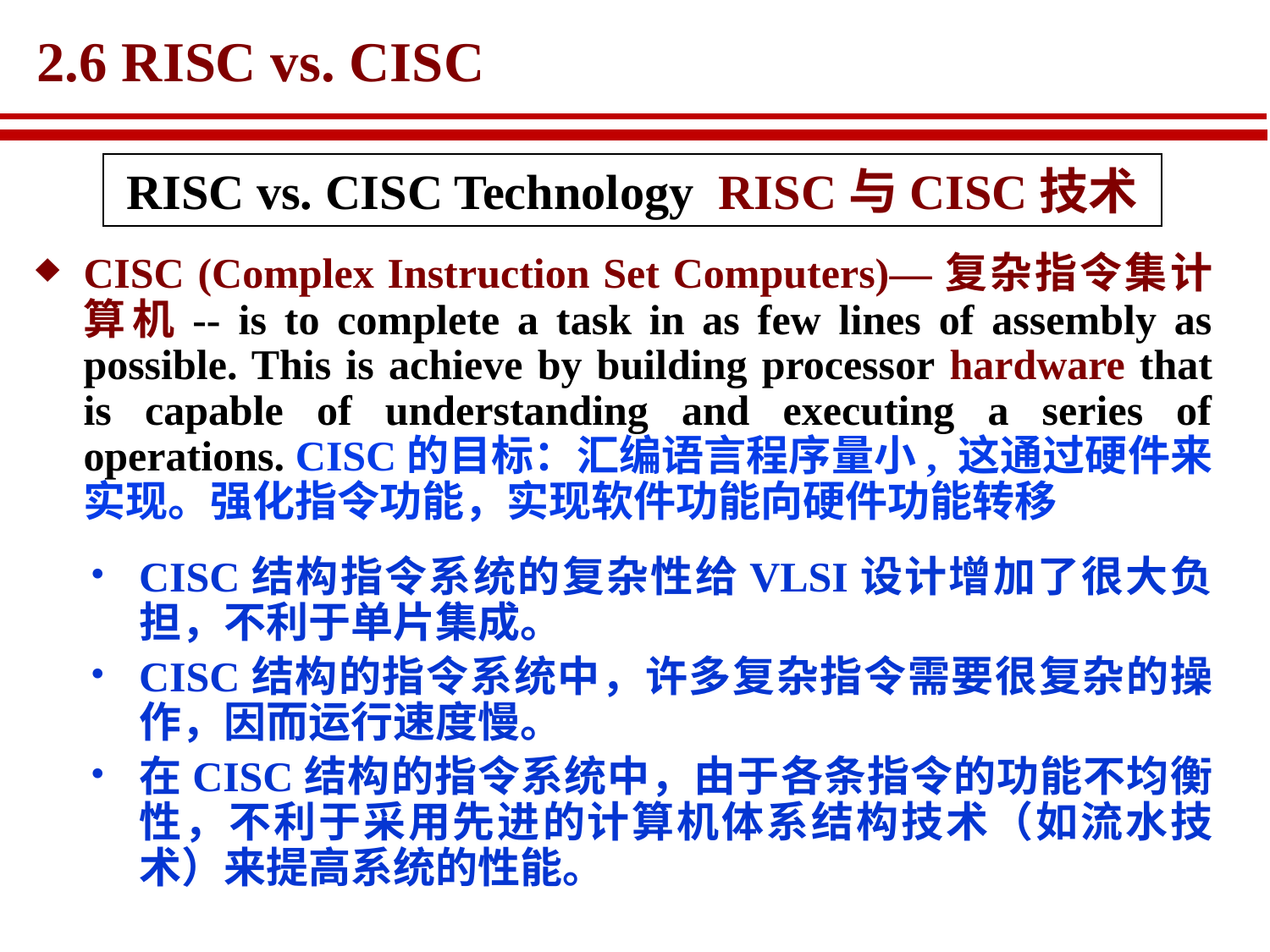

# 2.6 RISC vs. CISC
RISC vs. CISC Technology  RISC与CISC技术
CISC (Complex Instruction Set Computers)—复杂指令集计算机-- is to complete a task in as few lines of assembly as possible. This is achieve by building processor hardware that is capable of understanding and executing a series of operations. CISC的目标：汇编语言程序量小, 这通过硬件来实现。强化指令功能，实现软件功能向硬件功能转移
CISC结构指令系统的复杂性给VLSI设计增加了很大负担，不利于单片集成。
CISC结构的指令系统中，许多复杂指令需要很复杂的操作，因而运行速度慢。
在CISC结构的指令系统中，由于各条指令的功能不均衡性，不利于采用先进的计算机体系结构技术（如流水技术）来提高系统的性能。